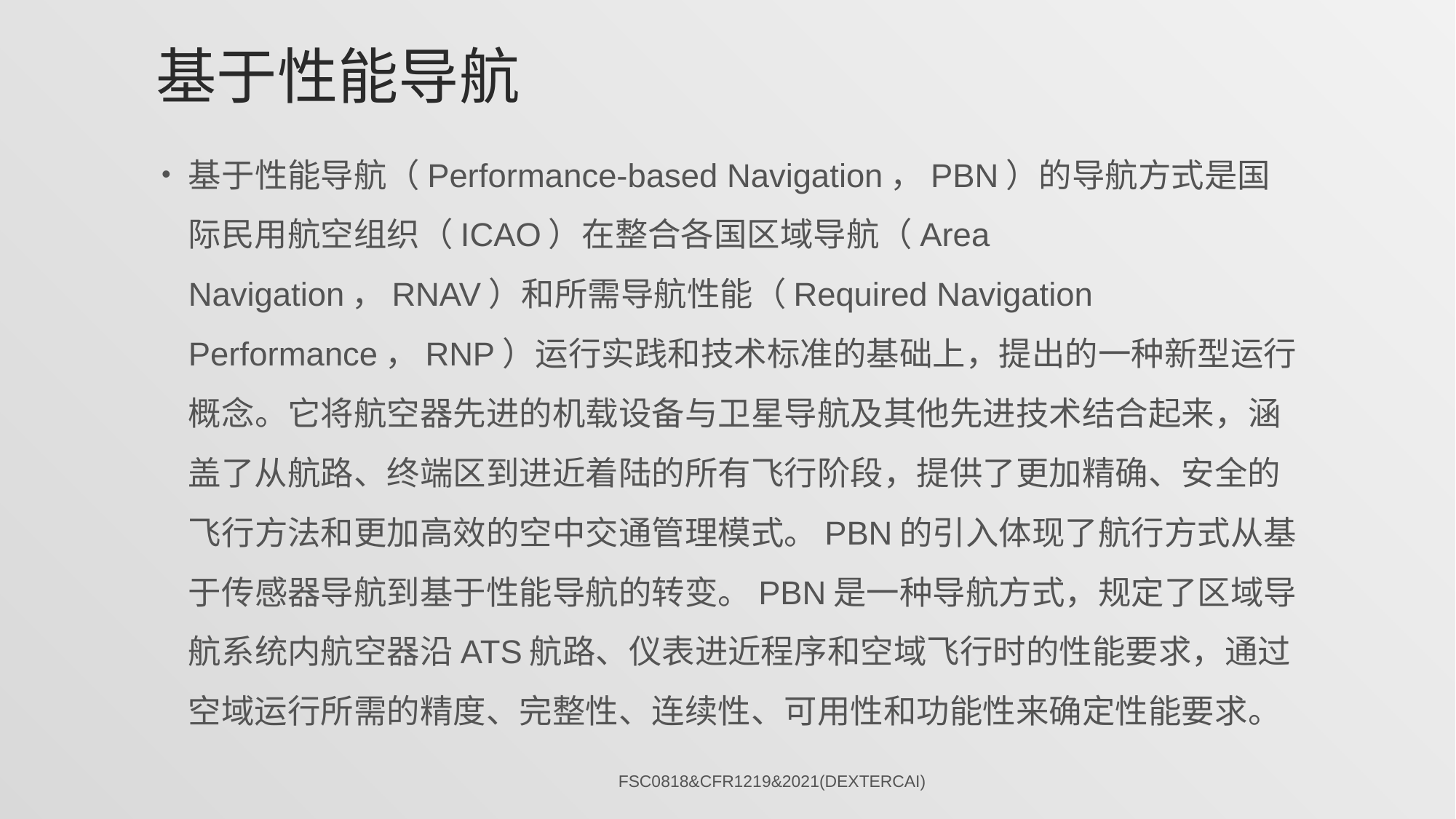

# 基于性能导航
基于性能导航（Performance-based Navigation，PBN）的导航方式是国际民用航空组织（ICAO）在整合各国区域导航（Area Navigation，RNAV）和所需导航性能（Required Navigation Performance，RNP）运行实践和技术标准的基础上，提出的一种新型运行概念。它将航空器先进的机载设备与卫星导航及其他先进技术结合起来，涵盖了从航路、终端区到进近着陆的所有飞行阶段，提供了更加精确、安全的飞行方法和更加高效的空中交通管理模式。PBN的引入体现了航行方式从基于传感器导航到基于性能导航的转变。PBN是一种导航方式，规定了区域导航系统内航空器沿ATS航路、仪表进近程序和空域飞行时的性能要求，通过空域运行所需的精度、完整性、连续性、可用性和功能性来确定性能要求。
FSC0818&CFR1219&2021(DexterCai)